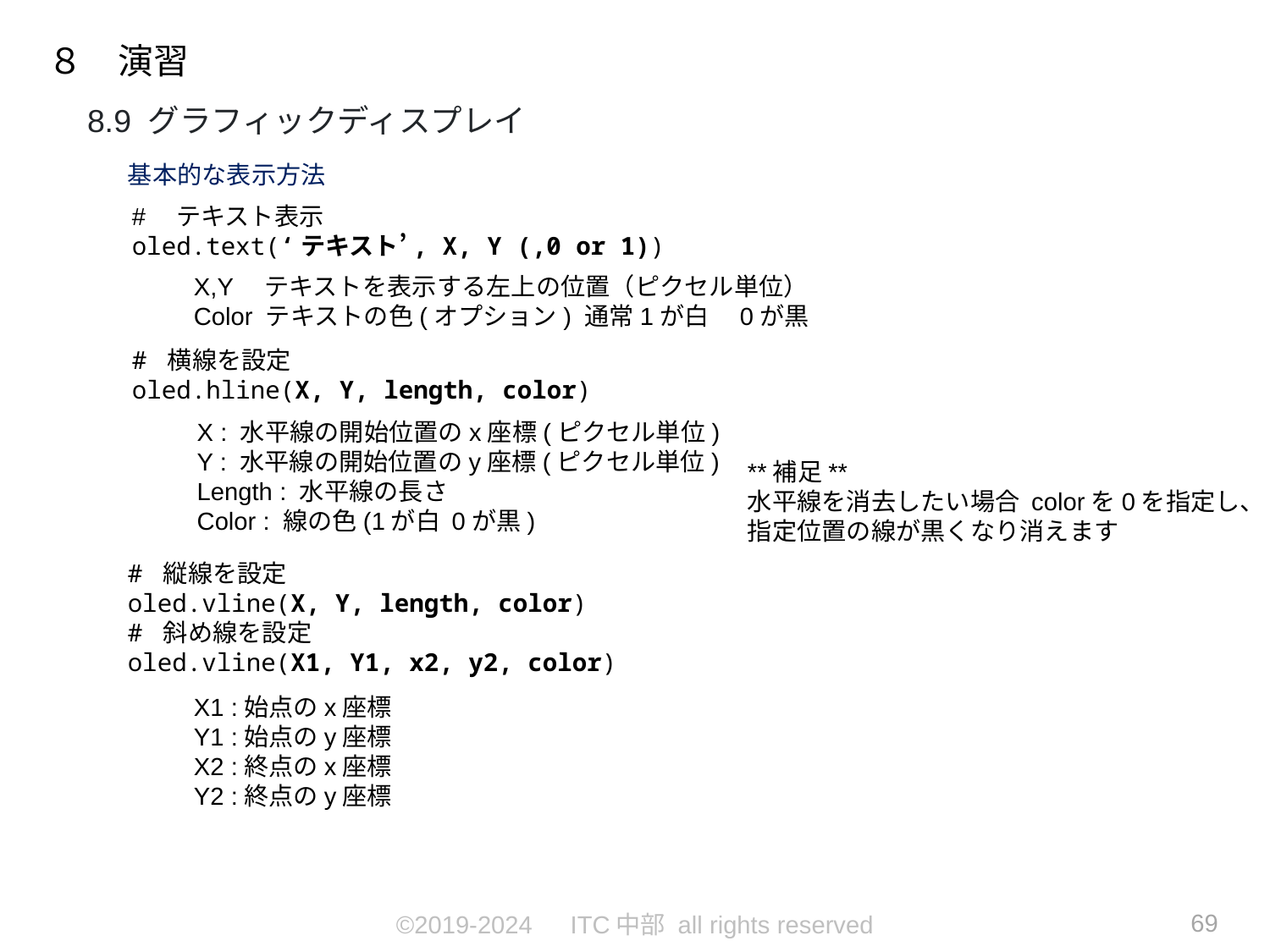

８　演習
8.9 グラフィックディスプレイ
基本的な表示方法
#　テキスト表示
oled.text(‘テキスト’, X, Y (,0 or 1))
X,Y　テキストを表示する左上の位置（ピクセル単位）
Color テキストの色(オプション) 通常1が白　0が黒
# 横線を設定
oled.hline(X, Y, length, color)
X : 水平線の開始位置のx座標(ピクセル単位)
Y : 水平線の開始位置のy座標(ピクセル単位)
Length : 水平線の長さ
Color : 線の色(1が白 0が黒)
**補足**
水平線を消去したい場合 colorを0を指定し、
指定位置の線が黒くなり消えます
# 縦線を設定
oled.vline(X, Y, length, color)
# 斜め線を設定
oled.vline(X1, Y1, x2, y2, color)
X1 :始点のx座標
Y1 :始点のy座標
X2 :終点のx座標
Y2 :終点のy座標